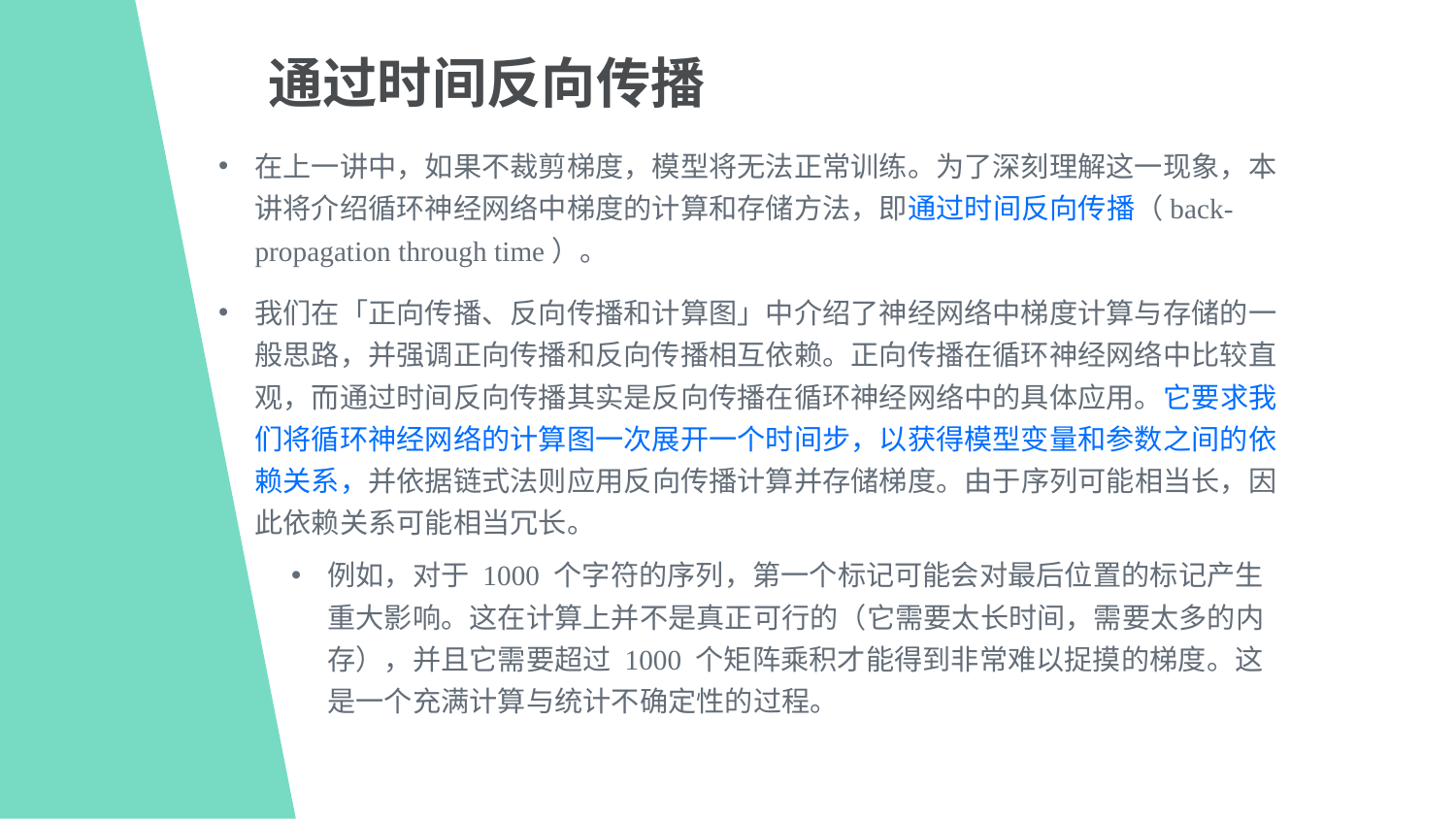

通过时间反向传播
在上一讲中，如果不裁剪梯度，模型将无法正常训练。为了深刻理解这一现象，本讲将介绍循环神经网络中梯度的计算和存储方法，即通过时间反向传播（back-propagation through time）。
我们在「正向传播、反向传播和计算图」中介绍了神经网络中梯度计算与存储的一般思路，并强调正向传播和反向传播相互依赖。正向传播在循环神经网络中比较直观，而通过时间反向传播其实是反向传播在循环神经网络中的具体应用。它要求我们将循环神经网络的计算图一次展开一个时间步，以获得模型变量和参数之间的依赖关系，并依据链式法则应用反向传播计算并存储梯度。由于序列可能相当长，因此依赖关系可能相当冗长。
例如，对于 1000 个字符的序列，第一个标记可能会对最后位置的标记产生重大影响。这在计算上并不是真正可行的（它需要太长时间，需要太多的内存），并且它需要超过 1000 个矩阵乘积才能得到非常难以捉摸的梯度。这是一个充满计算与统计不确定性的过程。